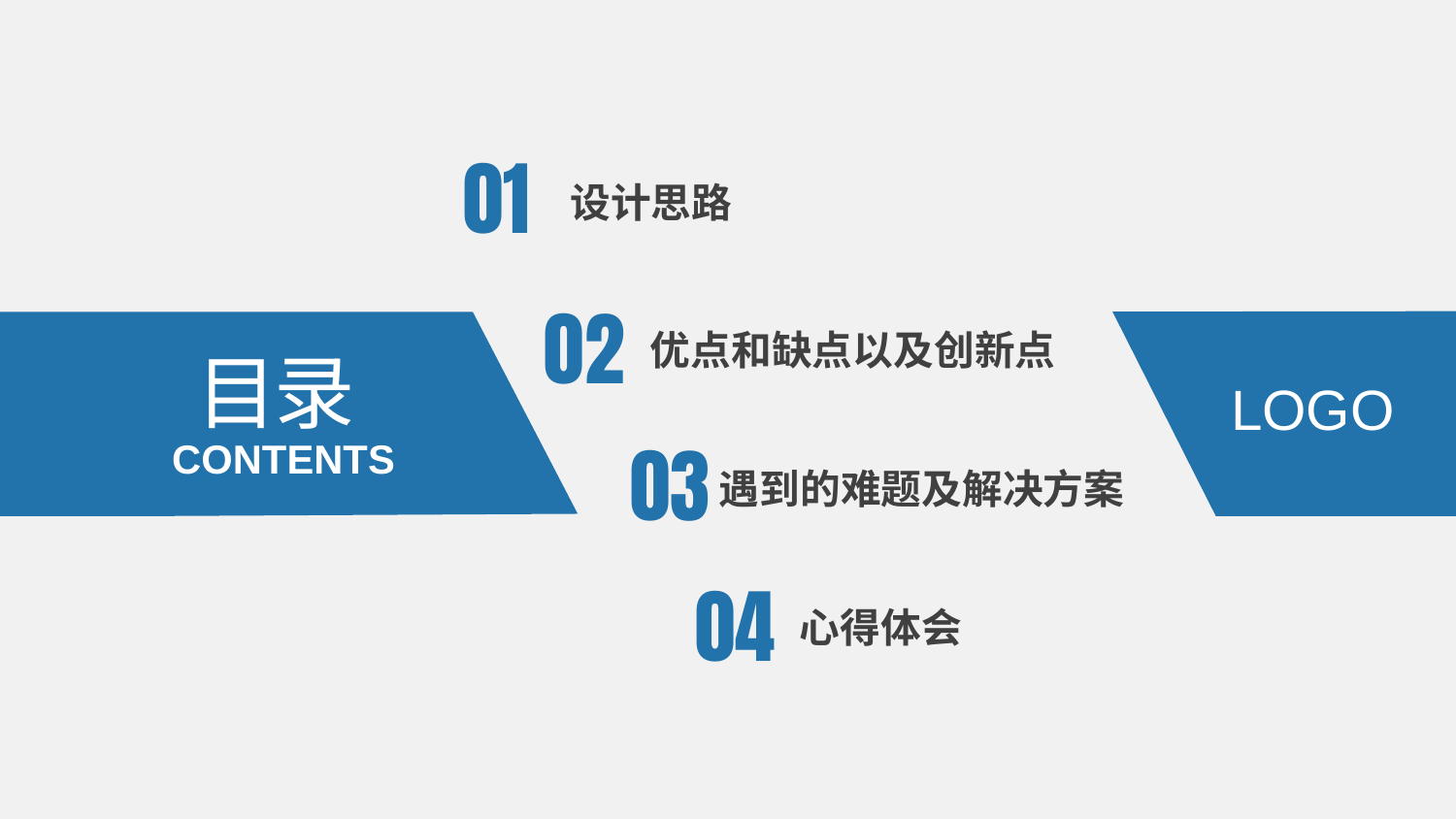

01
设计思路
02

优点和缺点以及创新点
目录
LOGO
CONTENTS
03
遇到的难题及解决方案
04
心得体会